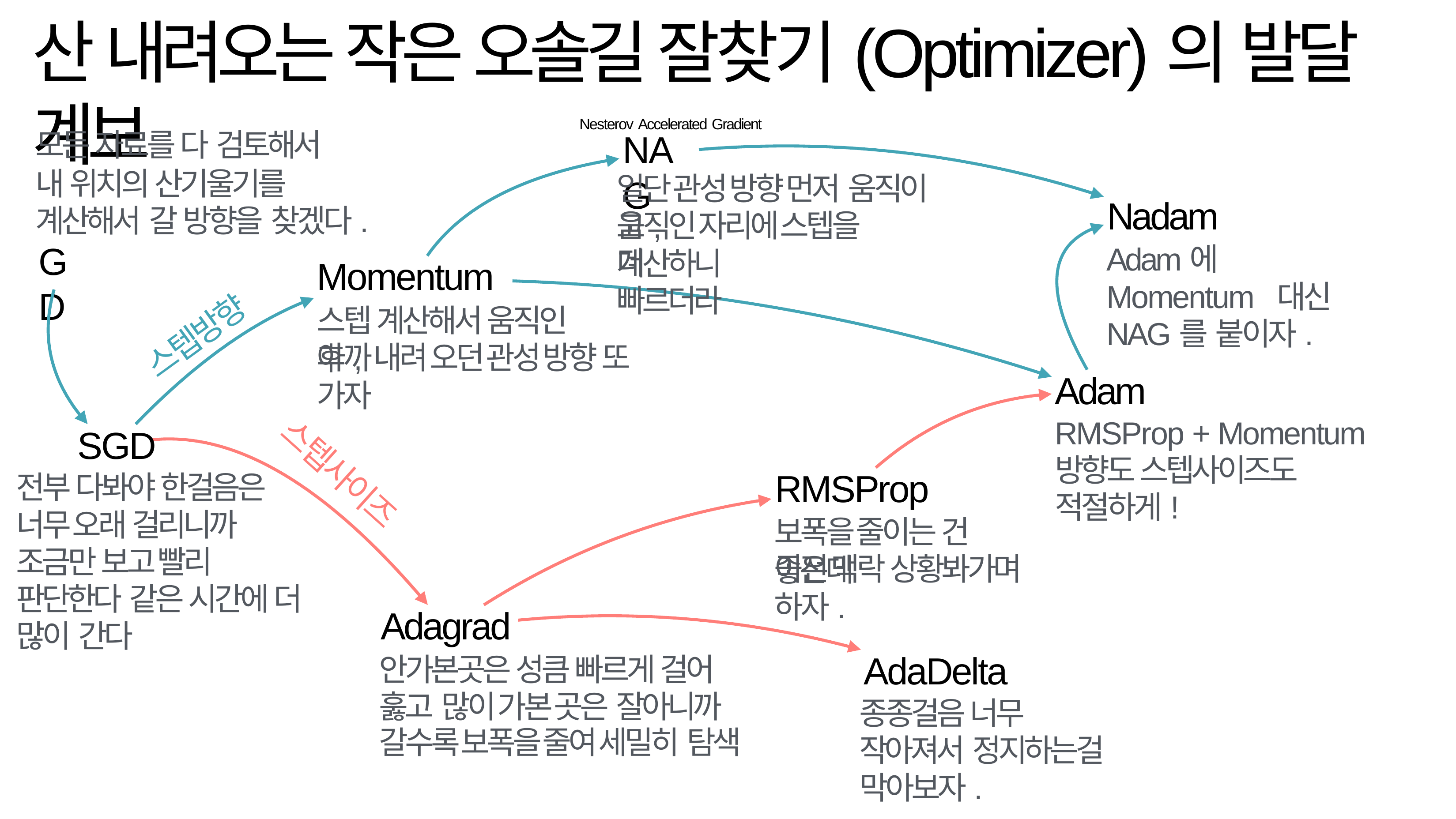

# 산 내려오는 작은 오솔길 잘찾기(Optimizer)의 발달 계보
Nesterov Accelerated Gradient
모든 자료를 다 검토해서
내 위치의 산기울기를 계산해서  갈 방향을 찾겠다.
NAG

일단 관성 방향 먼저 움직이고,

Nadam
Adam에 Momentum  대신 NAG를 붙이자.
움직인 자리에 스텝을 계산하니

GD
더 빠르더라
Momentum

스텝 계산해서 움직인 후,

스텝방향
아까 내려 오던 관성 방향 또 가자
Adam
RMSProp + Momentum  방향도 스텝사이즈도 적절하게!

SGD
전부 다봐야 한걸음은  너무 오래 걸리니까  조금만 보고 빨리 판단한다  같은 시간에 더 많이 간다

스텝사이즈
RMSProp
보폭을 줄이는 건 좋은데

이전 맥락 상황봐가며 하자.

Adagrad

AdaDelta
종종걸음 너무 작아져서  정지하는걸 막아보자.
안가본곳은 성큼 빠르게 걸어 훓고  많이 가본 곳은 잘아니까
갈수록 보폭을 줄여 세밀히 탐색